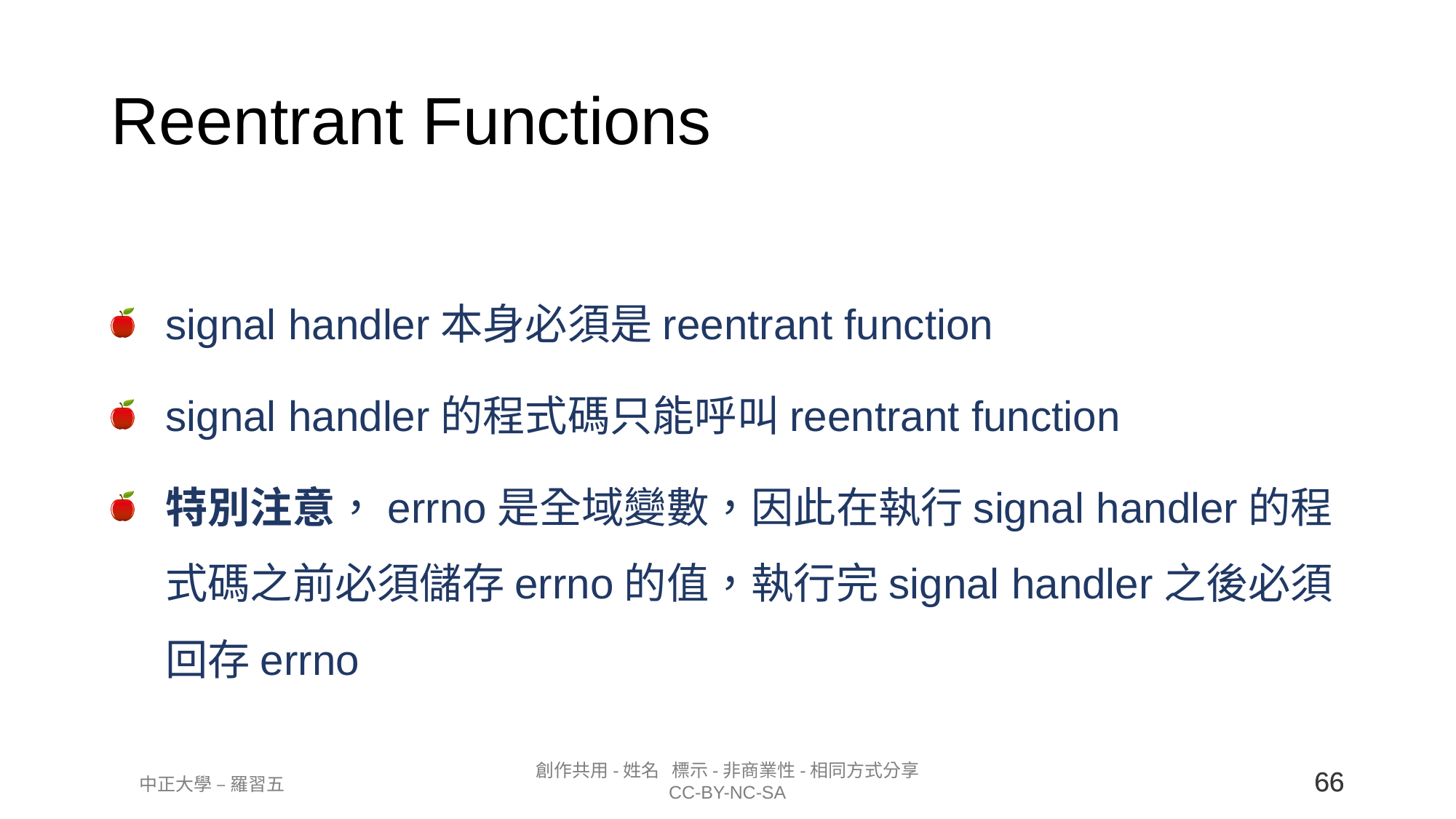

# Reentrant Functions
signal handler本身必須是reentrant function
signal handler的程式碼只能呼叫reentrant function
特別注意，errno是全域變數，因此在執行signal handler的程式碼之前必須儲存errno的值，執行完signal handler之後必須回存errno